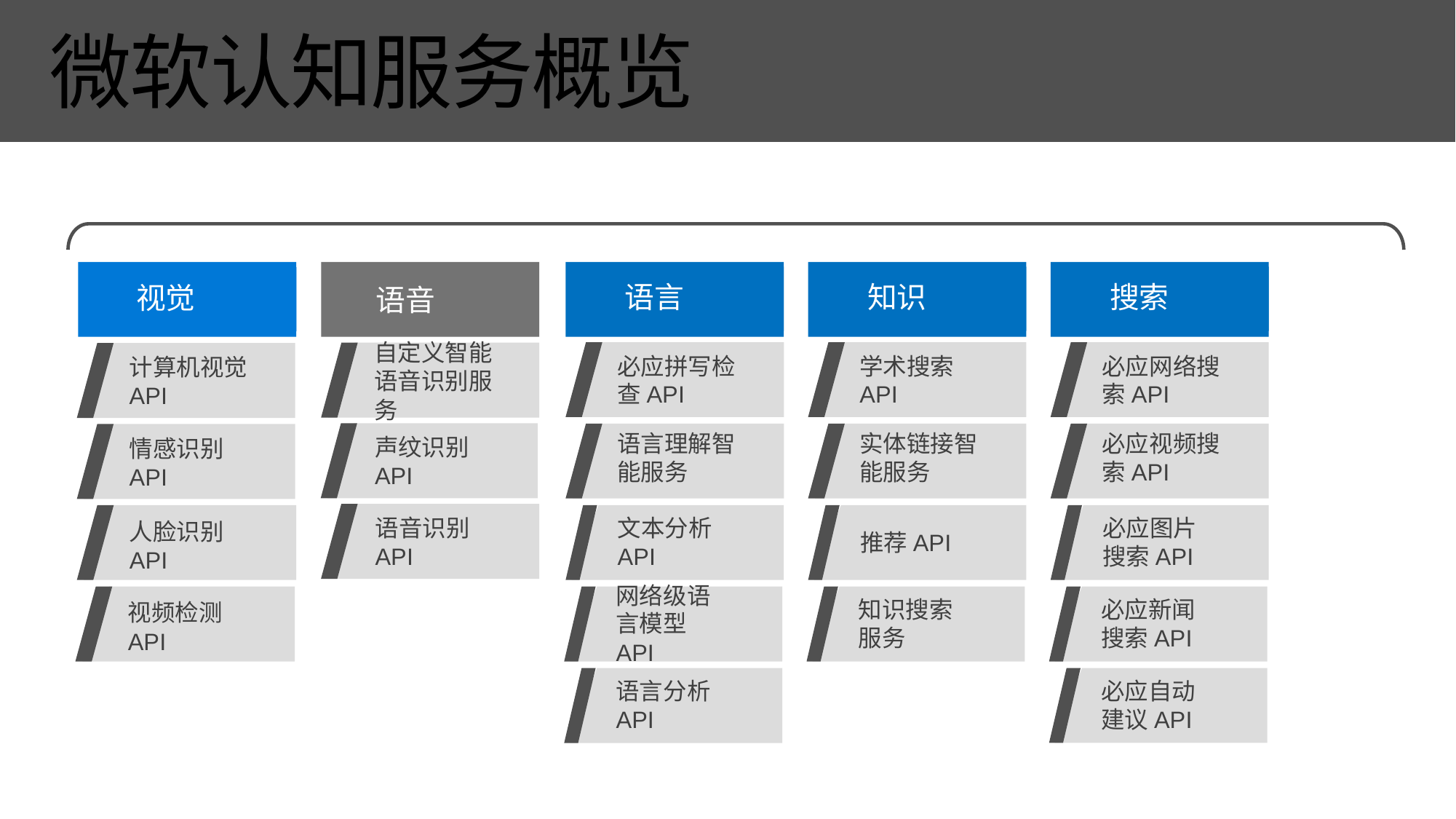

# 微软认知服务概览

视觉
     语音

知识

搜索

语言
学术搜索API

必应网络搜索API

必应拼写检查API

自定义智能语音识别服务

计算机视觉API
实体链接智能服务

必应视频搜索API

语言理解智能服务

声纹识别API

情感识别API

语音识别API
推荐API

必应图片搜索API

人脸识别API
文本分析API

知识搜索服务

必应新闻搜索API

网络级语言模型API

视频检测API
必应自动建议API

语言分析API